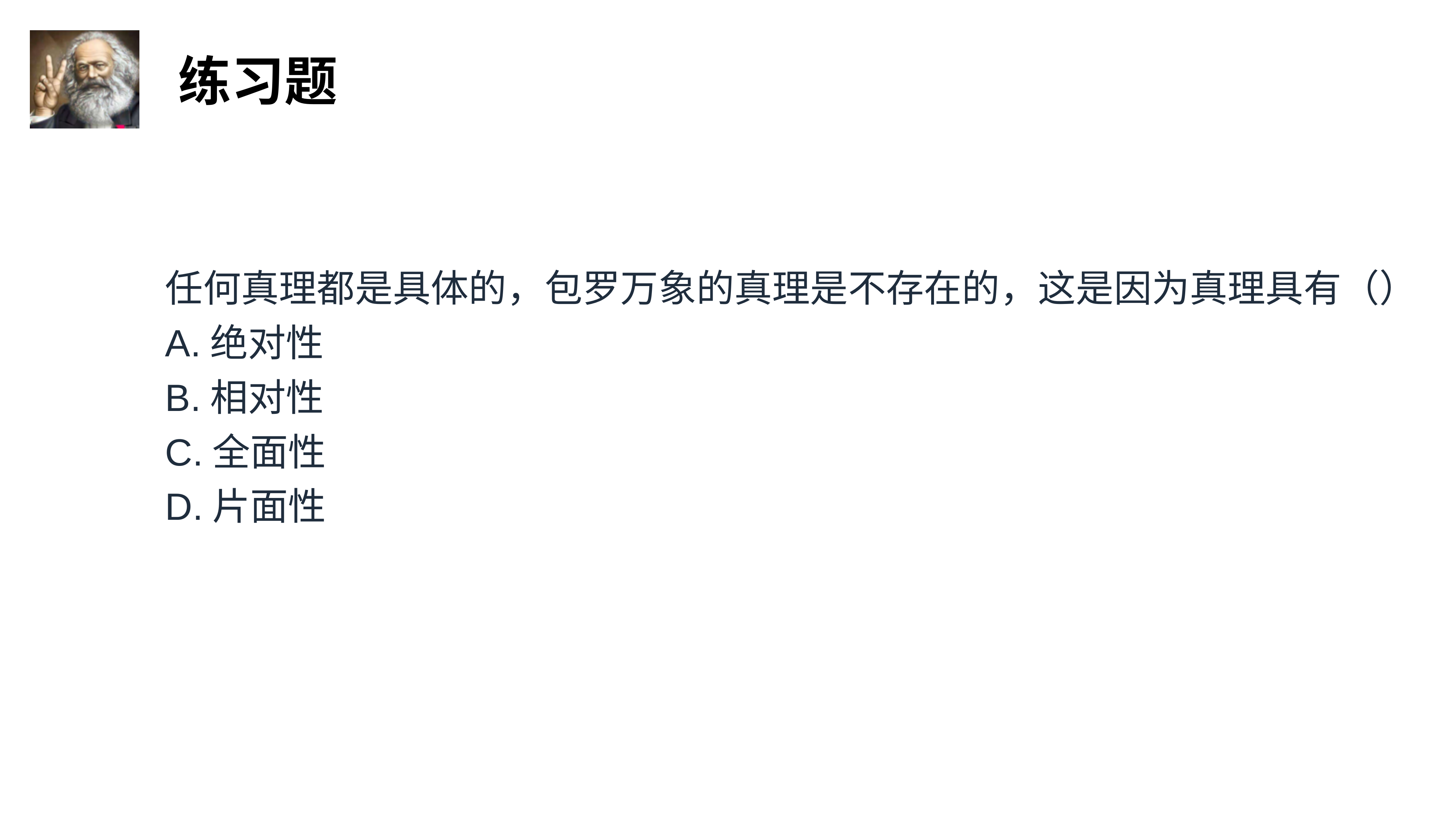

任何真理都是具体的，包罗万象的真理是不存在的，这是因为真理具有（）
A.绝对性
B.相对性
C.全面性
D.片面性